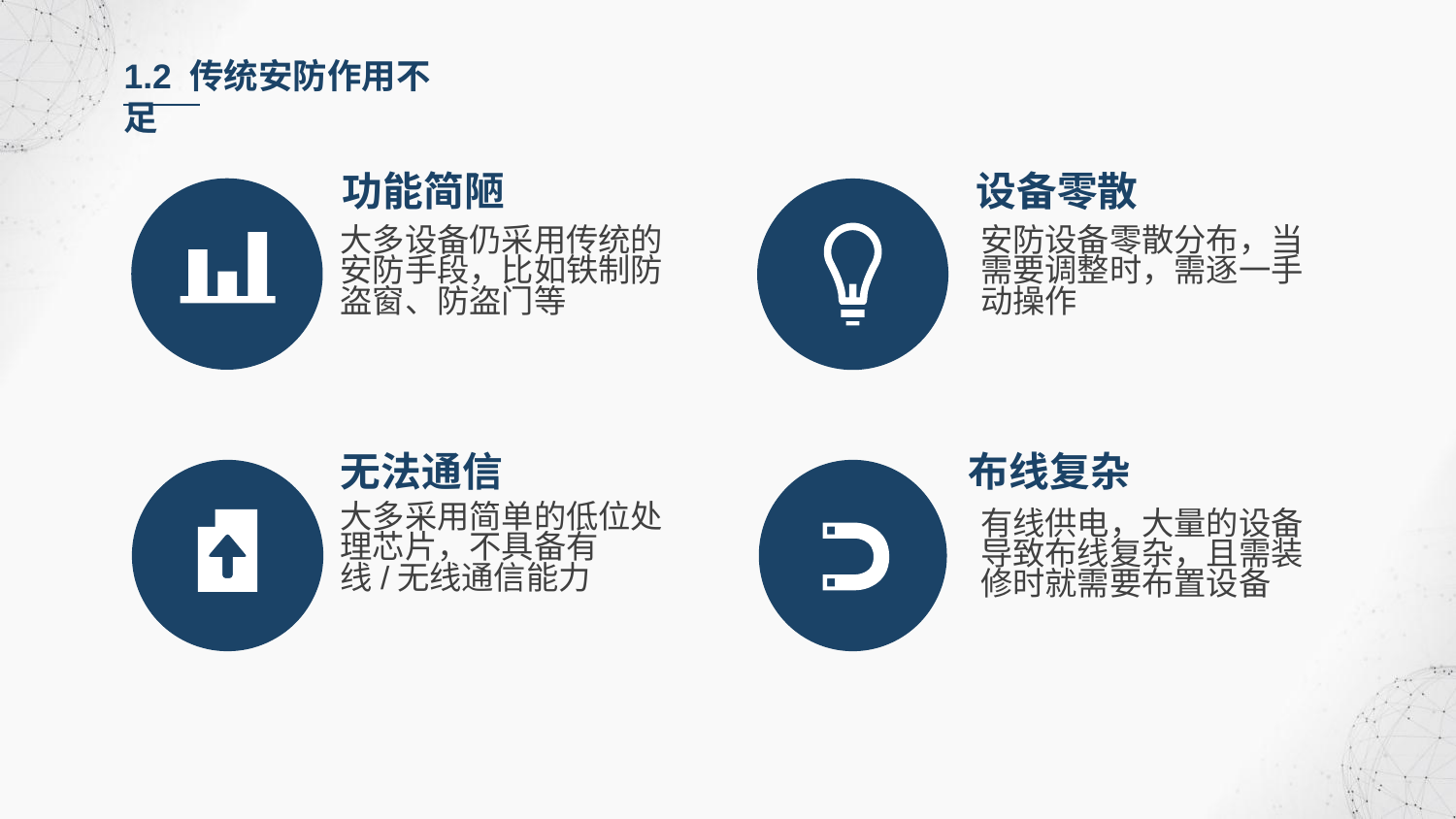

1.2 传统安防作用不足
功能简陋
设备零散

大多设备仍采用传统的安防手段，比如铁制防盗窗、防盗门等
安防设备零散分布，当需要调整时，需逐一手动操作
无法通信
布线复杂

大多采用简单的低位处理芯片，不具备有线/无线通信能力
有线供电，大量的设备导致布线复杂，且需装修时就需要布置设备